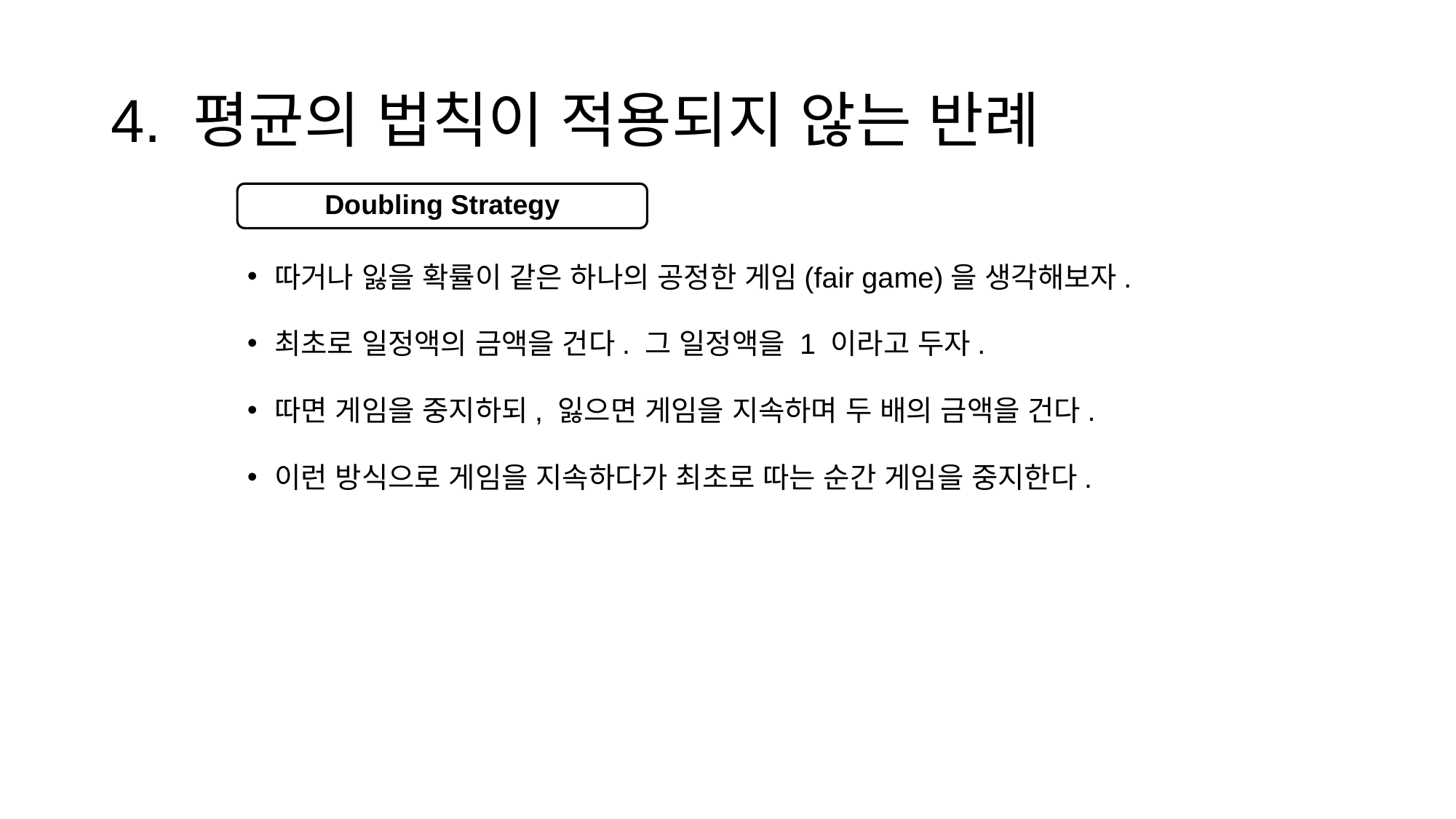

# 4. 평균의 법칙이 적용되지 않는 반례

따거나 잃을 확률이 같은 하나의 공정한 게임(fair game)을 생각해보자.
최초로 일정액의 금액을 건다. 그 일정액을 1 이라고 두자.
따면 게임을 중지하되, 잃으면 게임을 지속하며 두 배의 금액을 건다.
이런 방식으로 게임을 지속하다가 최초로 따는 순간 게임을 중지한다.
Doubling Strategy